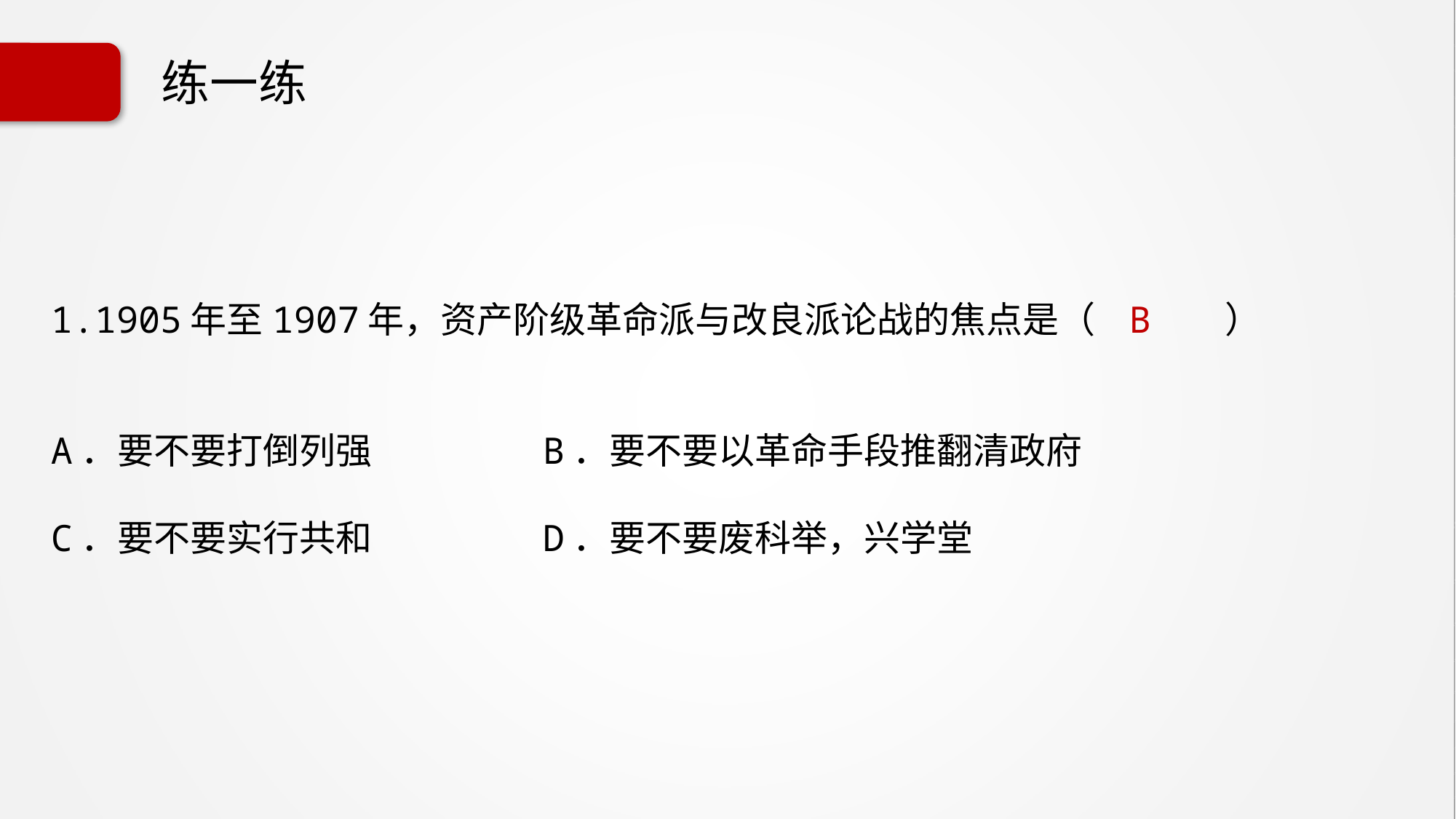

# 练一练
1.1905年至1907年，资产阶级革命派与改良派论战的焦点是（   B   ）

A．要不要打倒列强	                   B．要不要以革命手段推翻清政府

C．要不要实行共和	                   D．要不要废科举，兴学堂